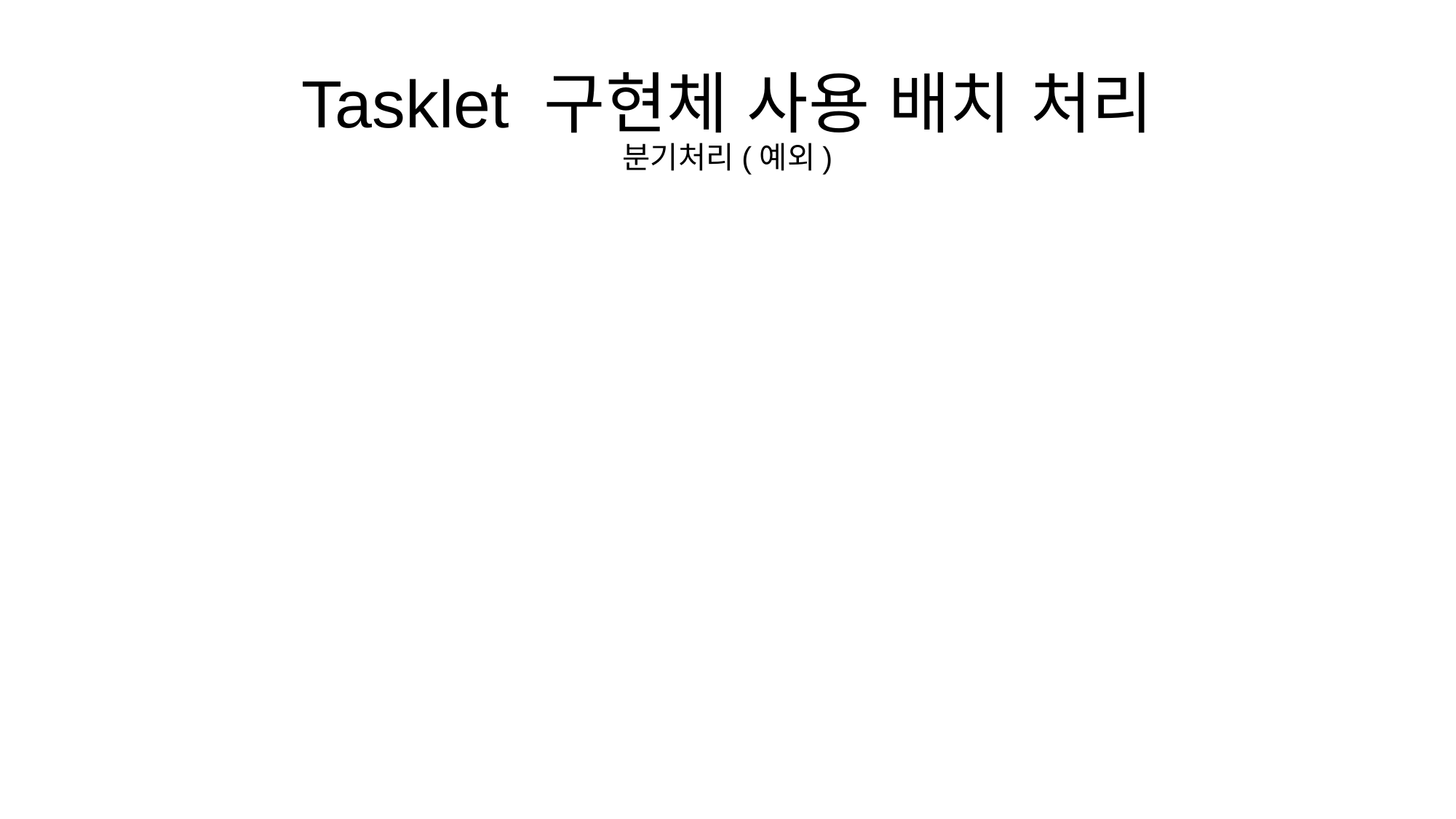

# Tasklet 구현체 사용 배치 처리 분기처리(예외)